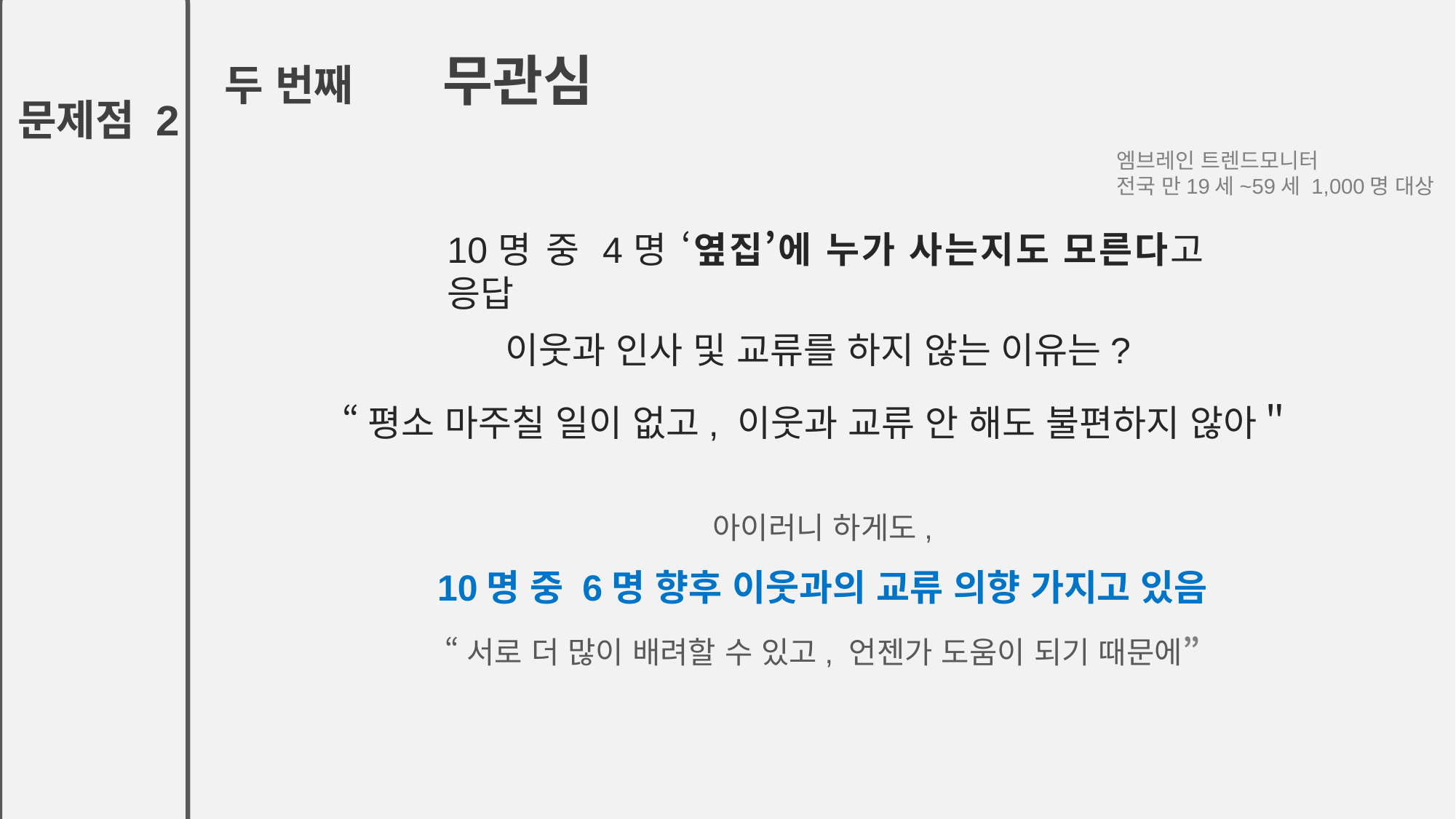

두 번째 	무관심
문제점 2
엠브레인 트렌드모니터
전국 만19세~59세 1,000명 대상
10명 중 4명 ‘옆집’에 누가 사는지도 모른다고 응답
이웃과 인사 및 교류를 하지 않는 이유는?

“평소 마주칠 일이 없고, 이웃과 교류 안 해도 불편하지 않아＂
아이러니 하게도,

10명 중 6명 향후 이웃과의 교류 의향 가지고 있음

“서로 더 많이 배려할 수 있고, 언젠가 도움이 되기 때문에”